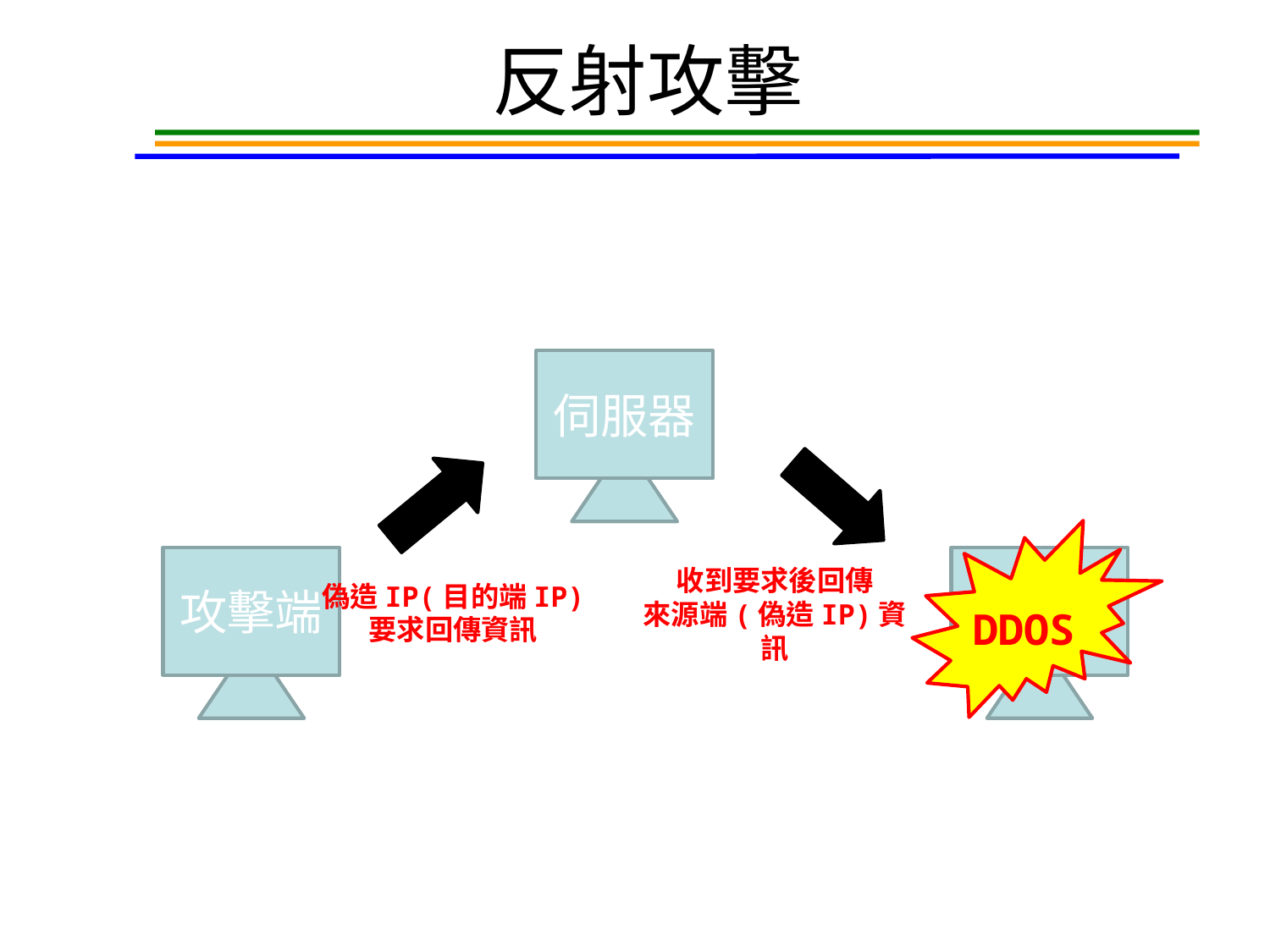

反射攻擊
伺服器

DDOS
攻擊端

目的端

偽造IP(目的端IP)
要求回傳資訊
收到要求後回傳
來源端(偽造IP)資訊